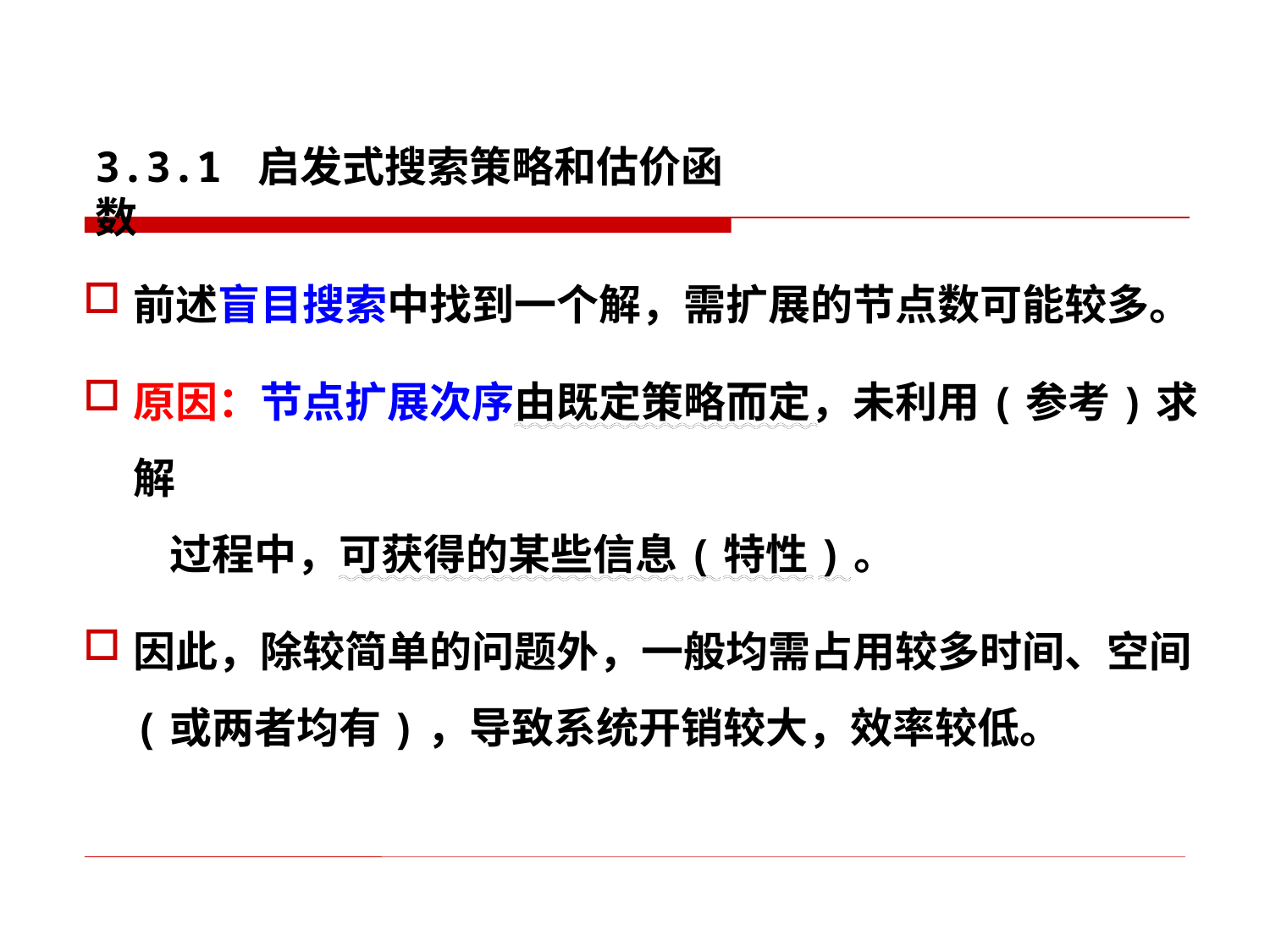

3.3.1 启发式搜索策略和估价函数
前述盲目搜索中找到一个解，需扩展的节点数可能较多。
原因：节点扩展次序由既定策略而定，未利用(参考)求解
         过程中，可获得的某些信息(特性)。
因此，除较简单的问题外，一般均需占用较多时间、空间
  (或两者均有)，导致系统开销较大，效率较低。